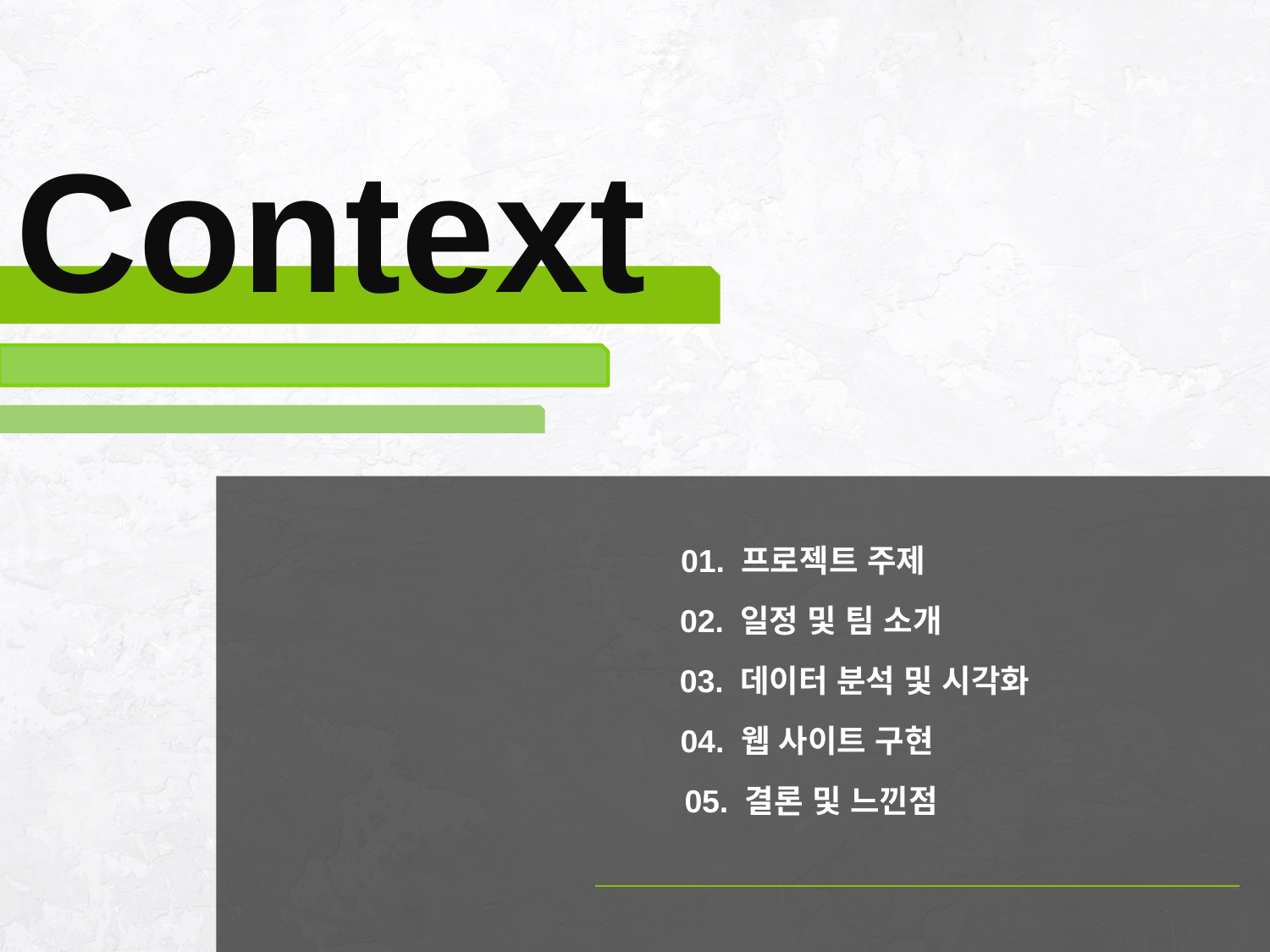

Context

01. 프로젝트 주제
02. 일정 및 팀 소개
03. 데이터 분석 및 시각화
04. 웹 사이트 구현
05. 결론 및 느낀점